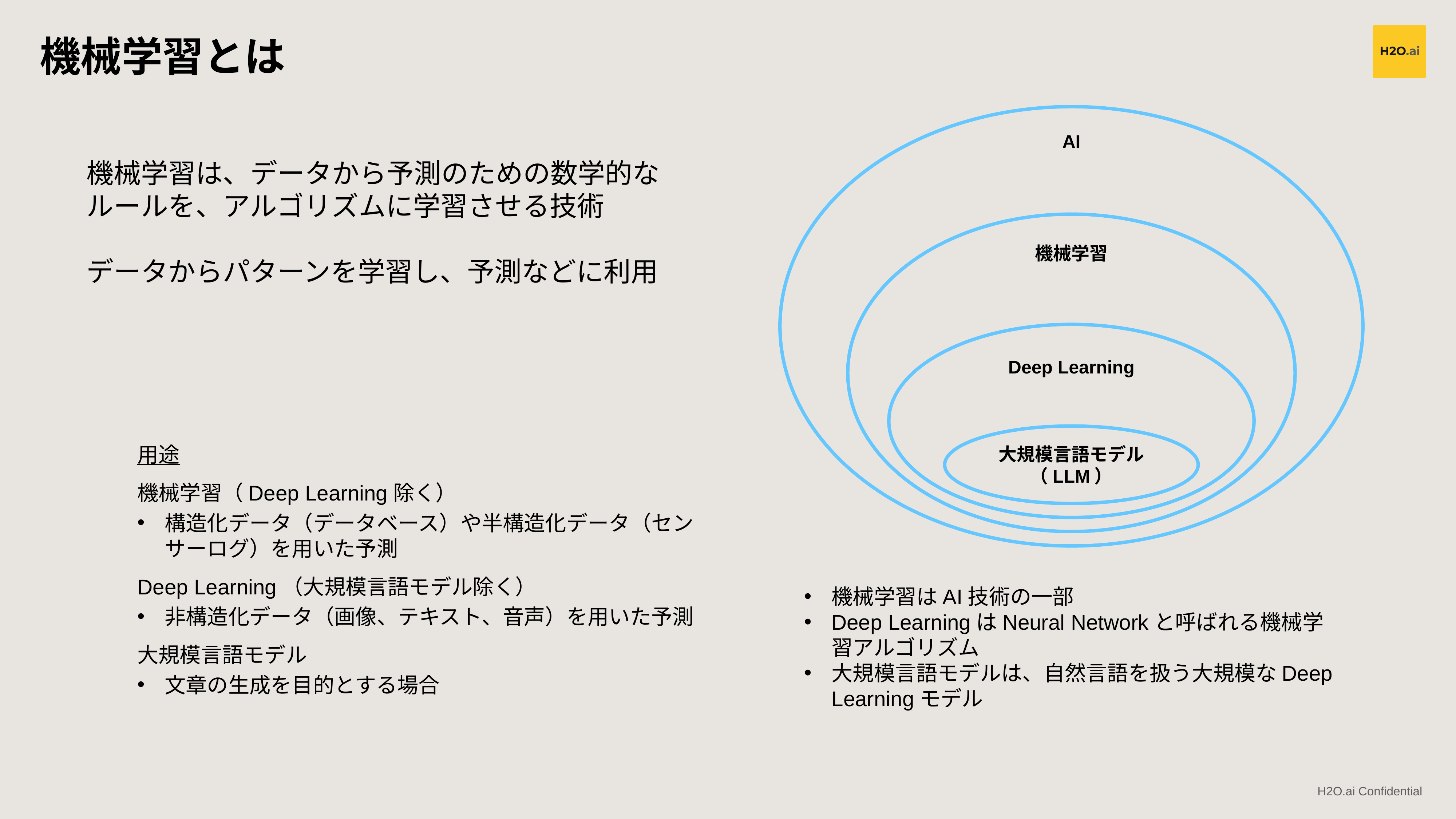

機械学習とは
AI

機械学習は、データから予測のための数学的なルールを、アルゴリズムに学習させる技術

データからパターンを学習し、予測などに利用

機械学習

Deep Learning

大規模言語モデル（LLM）
用途

機械学習（Deep Learning除く）
構造化データ（データベース）や半構造化データ（センサーログ）を用いた予測

Deep Learning（大規模言語モデル除く）
非構造化データ（画像、テキスト、音声）を用いた予測

大規模言語モデル
文章の生成を目的とする場合
機械学習はAI技術の一部
Deep LearningはNeural Networkと呼ばれる機械学習アルゴリズム
大規模言語モデルは、自然言語を扱う大規模なDeep Learningモデル